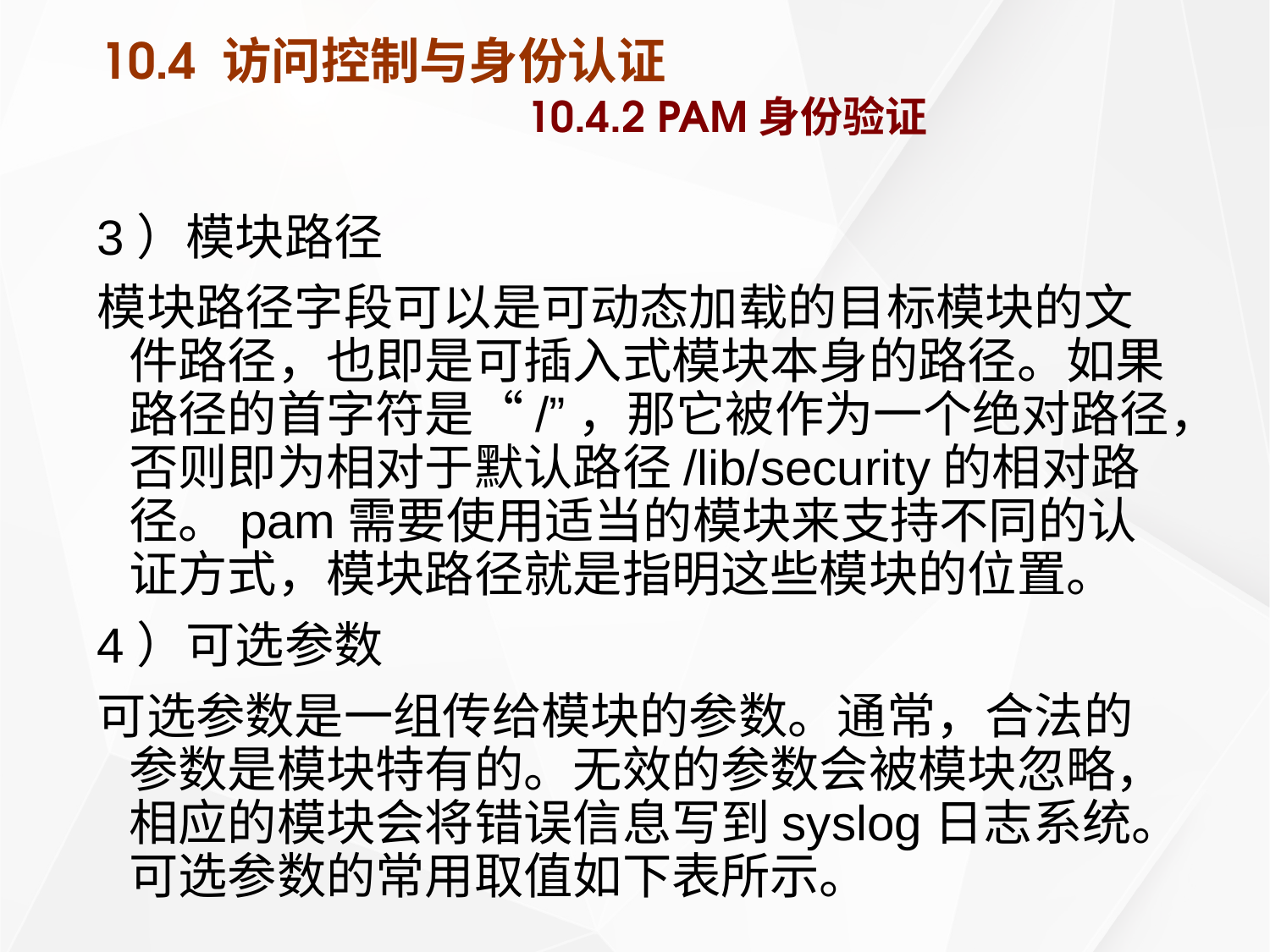

# 10.4 访问控制与身份认证 10.4.2 PAM身份验证
3）模块路径
模块路径字段可以是可动态加载的目标模块的文件路径，也即是可插入式模块本身的路径。如果路径的首字符是“/”，那它被作为一个绝对路径，否则即为相对于默认路径/lib/security的相对路径。pam需要使用适当的模块来支持不同的认证方式，模块路径就是指明这些模块的位置。
4）可选参数
可选参数是一组传给模块的参数。通常，合法的参数是模块特有的。无效的参数会被模块忽略，相应的模块会将错误信息写到syslog日志系统。可选参数的常用取值如下表所示。